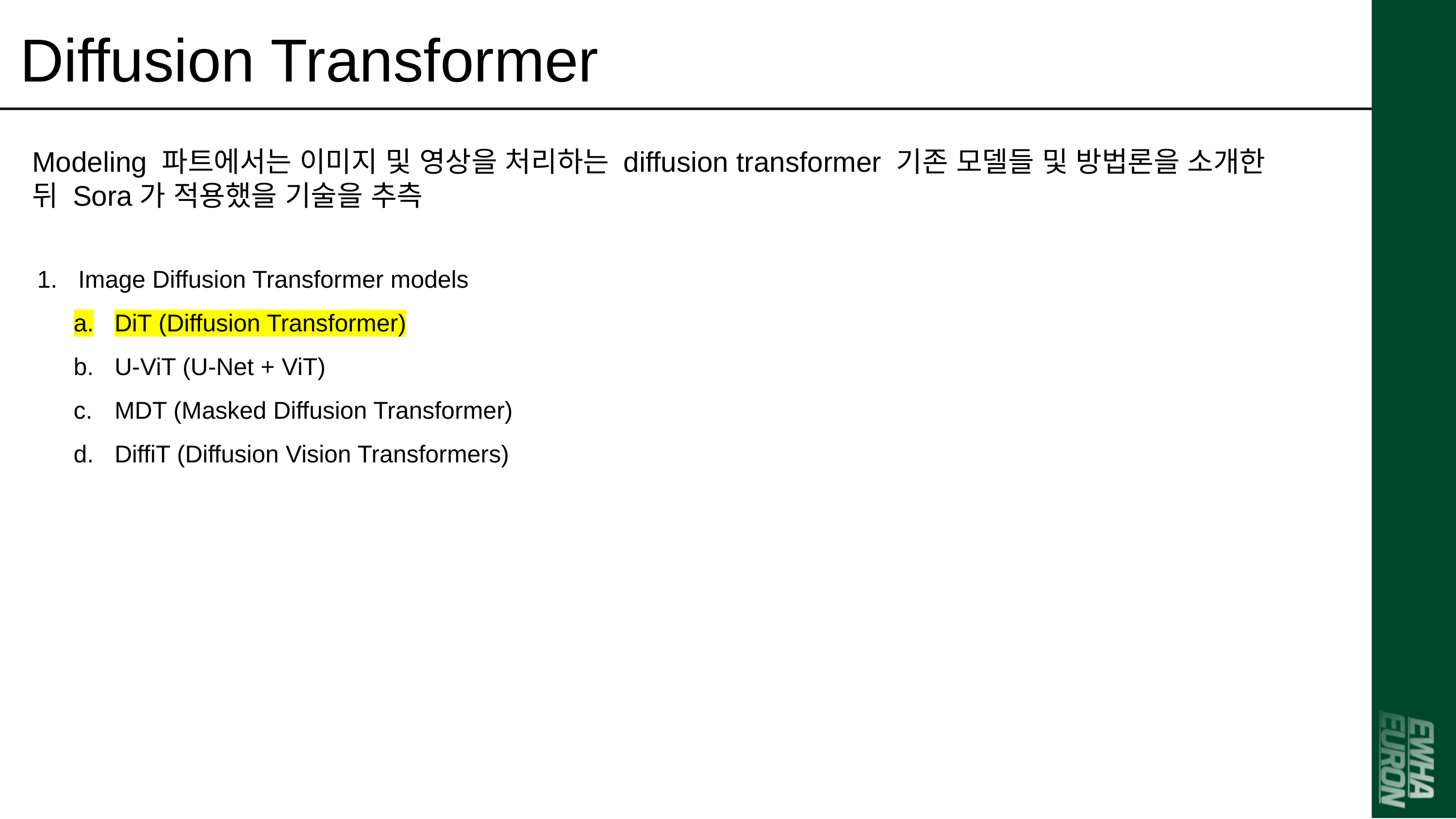

Diffusion Transformer
Modeling 파트에서는 이미지 및 영상을 처리하는 diffusion transformer 기존 모델들 및 방법론을 소개한 뒤 Sora가 적용했을 기술을 추측
Image Diffusion Transformer models
DiT (Diffusion Transformer)
U-ViT (U-Net + ViT)
MDT (Masked Diffusion Transformer)
DiffiT (Diffusion Vision Transformers)